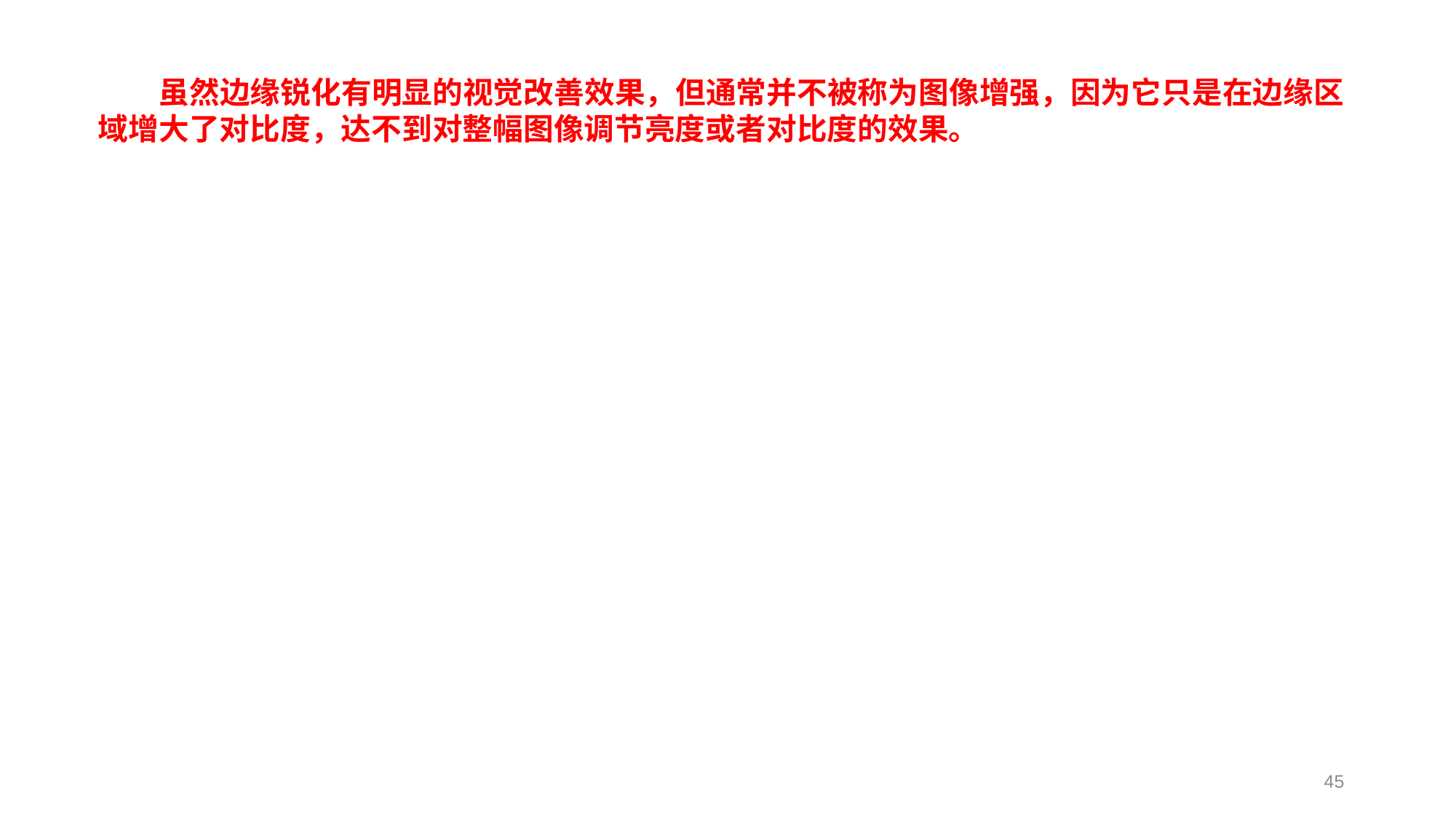

虽然边缘锐化有明显的视觉改善效果，但通常并不被称为图像增强，因为它只是在边缘区域增大了对比度，达不到对整幅图像调节亮度或者对比度的效果。
45